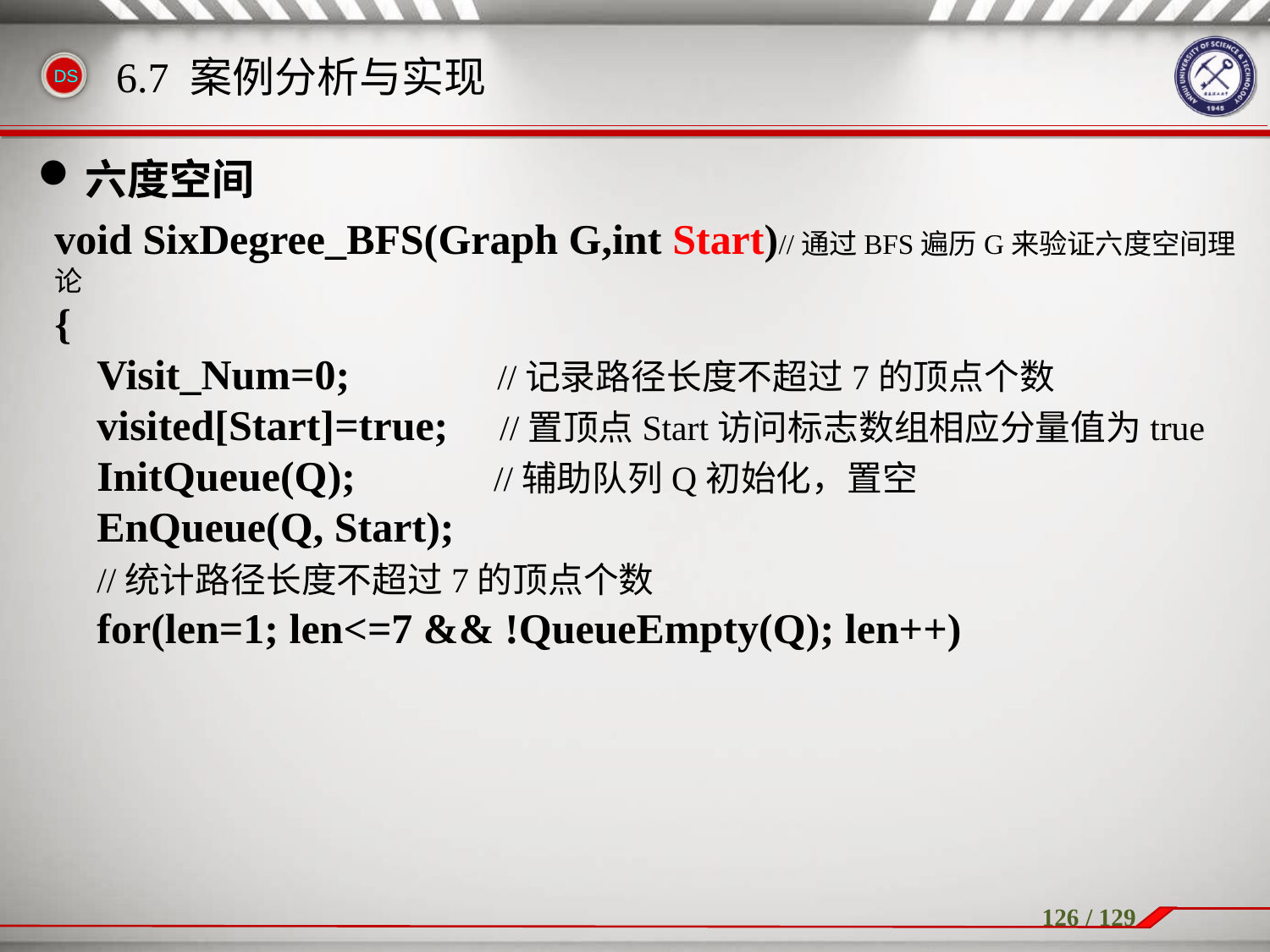

6.7 案例分析与实现
六度空间
void SixDegree_BFS(Graph G,int Start)//通过BFS遍历G来验证六度空间理论
{
    Visit_Num=0;	      //记录路径长度不超过7的顶点个数
    visited[Start]=true;     //置顶点Start访问标志数组相应分量值为true
    InitQueue(Q);             //辅助队列Q初始化，置空
    EnQueue(Q, Start);
    //统计路径长度不超过7的顶点个数
    for(len=1; len<=7 && !QueueEmpty(Q); len++)